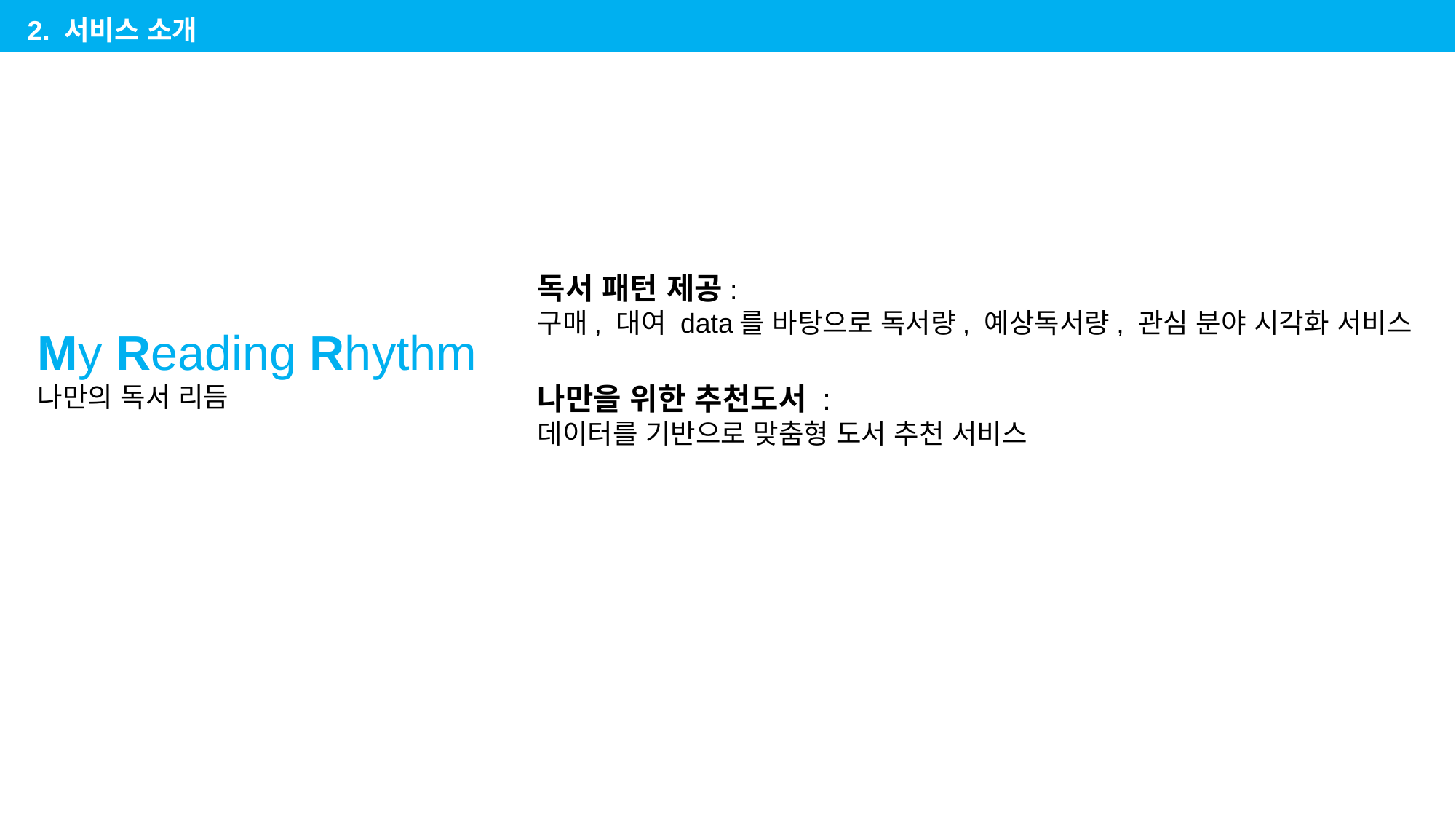

2. 서비스 소개
독서 패턴 제공:
구매, 대여 data를 바탕으로 독서량, 예상독서량, 관심 분야 시각화 서비스
My Reading Rhythm
나만의 독서 리듬
나만을 위한 추천도서 :
데이터를 기반으로 맞춤형 도서 추천 서비스